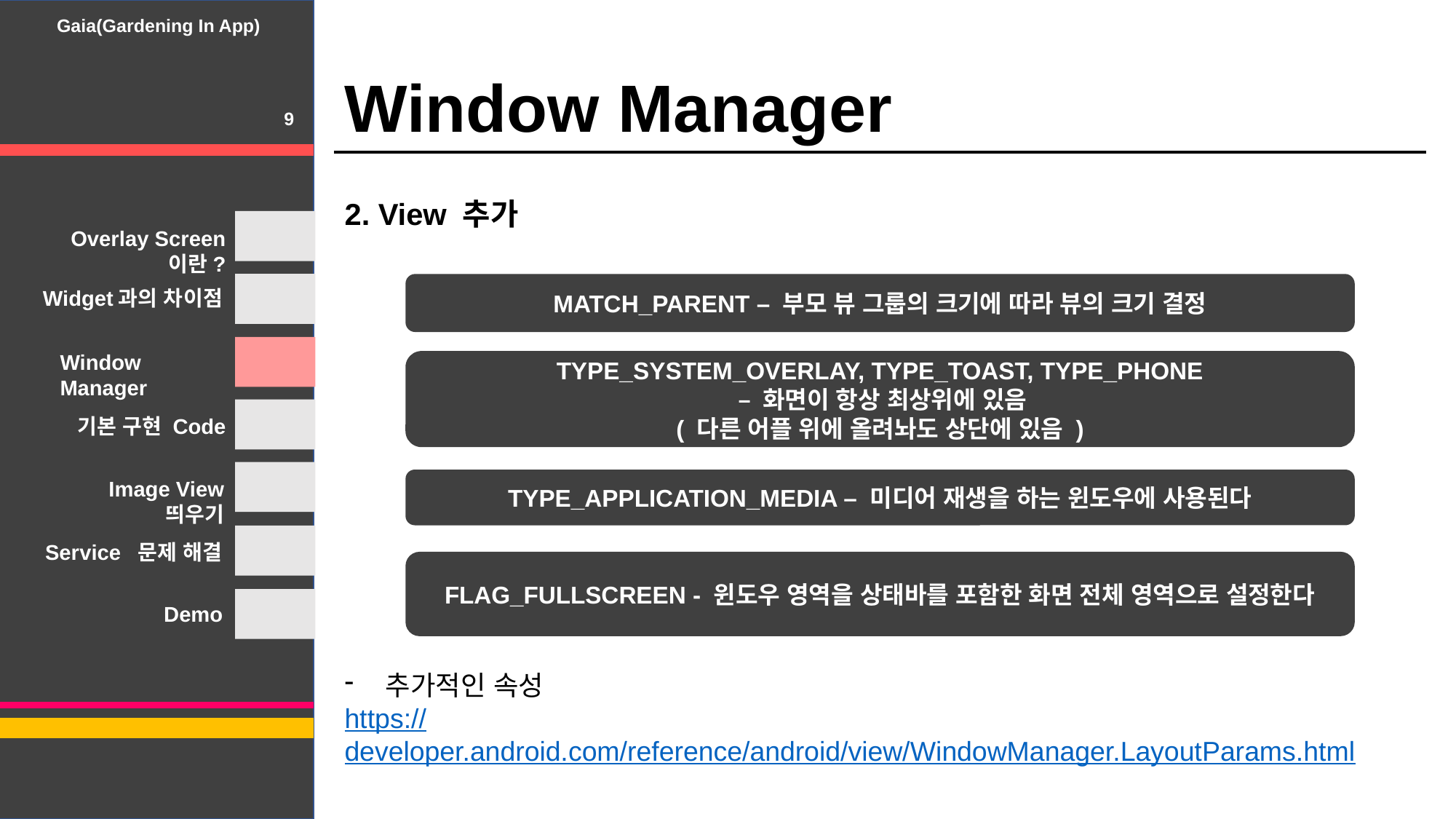

Gaia(Gardening In App)
Window Manager
9
2. View 추가

추가적인 속성
https://developer.android.com/reference/android/view/WindowManager.LayoutParams.html

Overlay Screen 이란?

MATCH_PARENT – 부모 뷰 그룹의 크기에 따라 뷰의 크기 결정
Widget과의 차이점

Window Manager
TYPE_SYSTEM_OVERLAY, TYPE_TOAST, TYPE_PHONE
 – 화면이 항상 최상위에 있음
( 다른 어플 위에 올려놔도 상단에 있음 )

기본 구현 Code

TYPE_APPLICATION_MEDIA – 미디어 재생을 하는 윈도우에 사용된다
Image View 띄우기

Service  문제 해결
FLAG_FULLSCREEN - 윈도우 영역을 상태바를 포함한 화면 전체 영역으로 설정한다

Demo